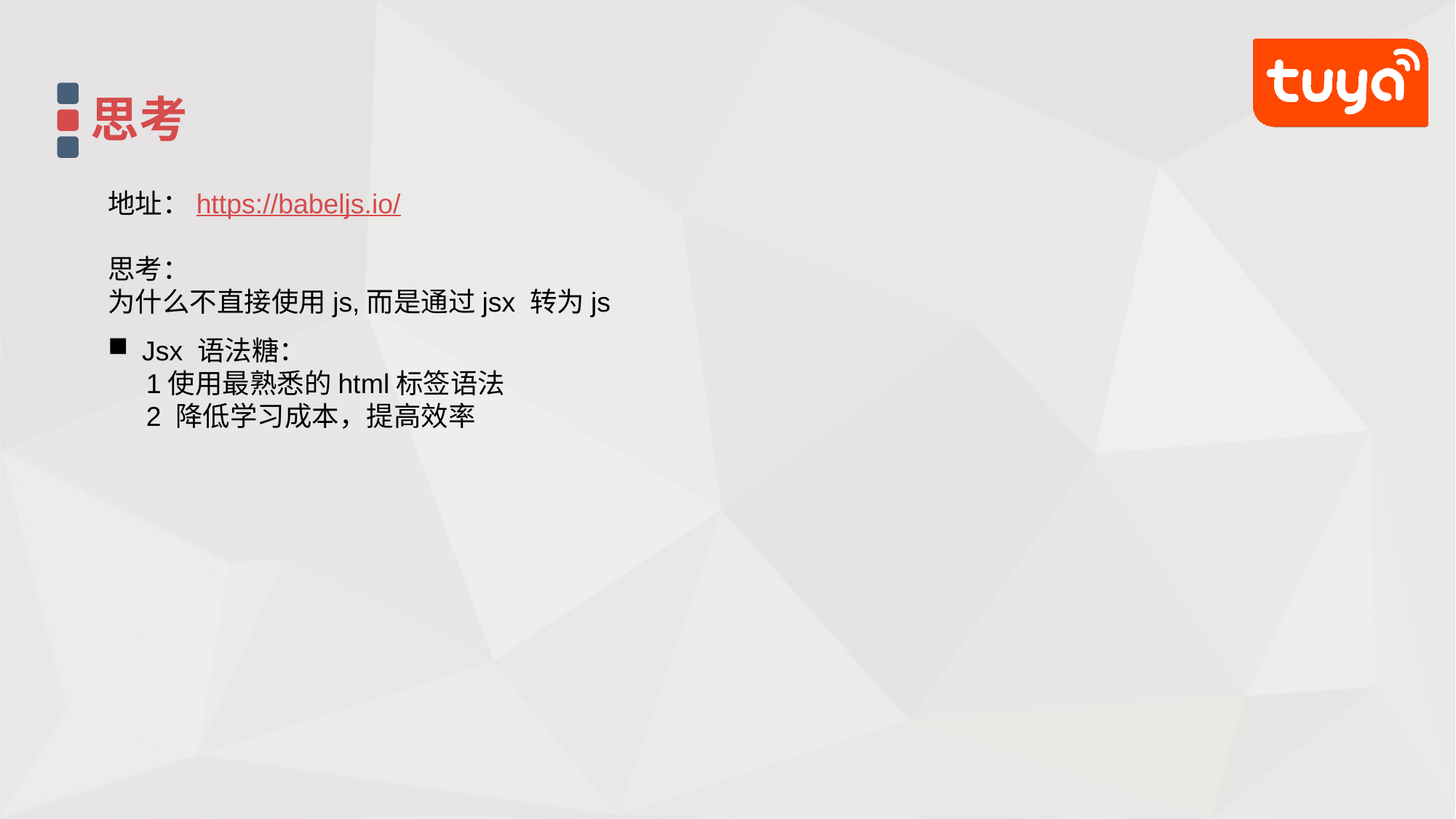

思考
地址：https://babeljs.io/

思考：
为什么不直接使用js,而是通过jsx 转为js
Jsx 语法糖：
     1使用最熟悉的html标签语法
     2 降低学习成本，提高效率